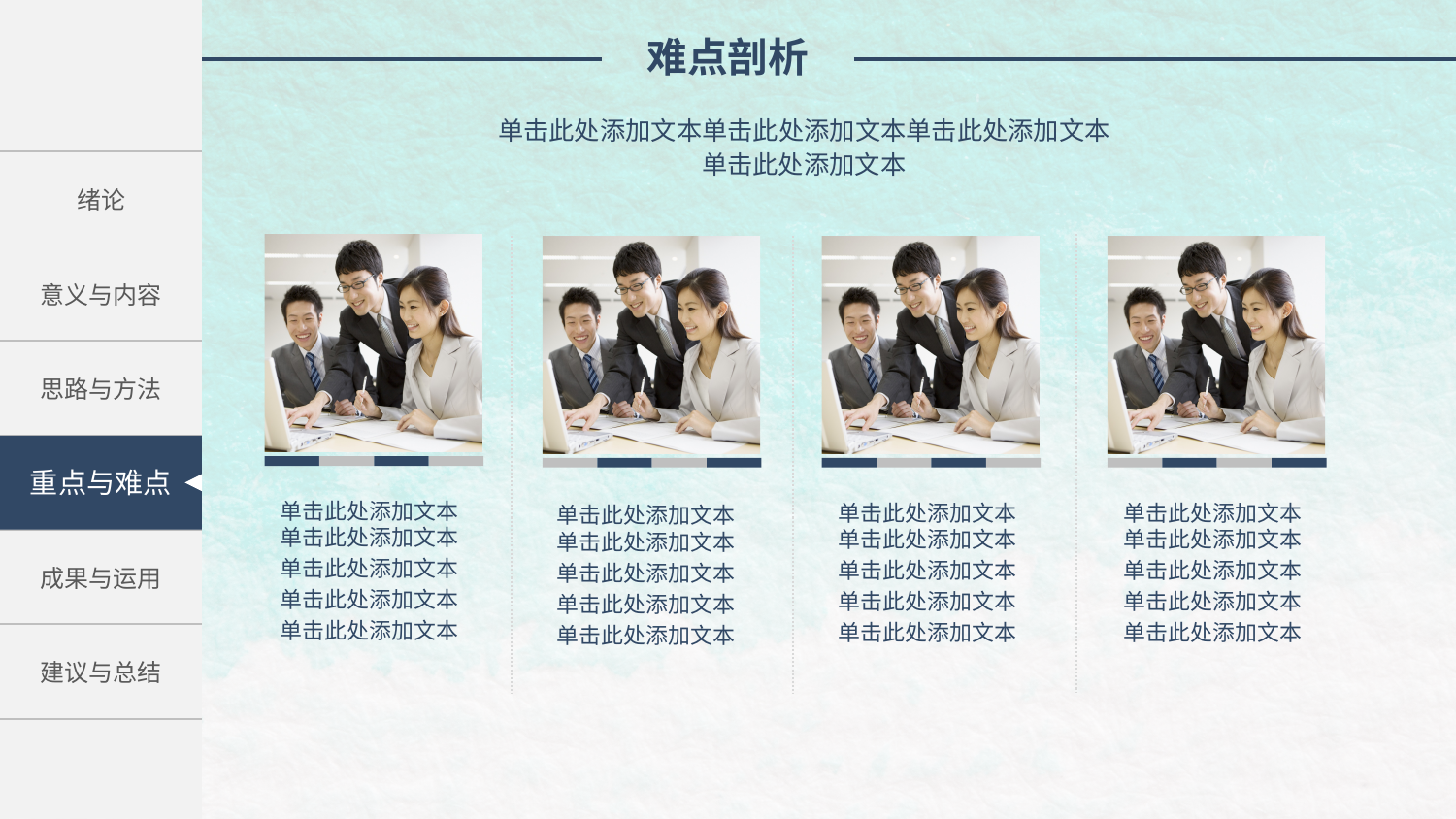

难点剖析
单击此处添加文本单击此处添加文本单击此处添加文本
单击此处添加文本
| 绪论 |
| --- |
| 意义与内容 |
| 思路与方法 |
| 成果与应用 |
| 成果与运用 |
| 建议与总结 |

单击此处添加文本单击此处添加文本
单击此处添加文本
单击此处添加文本
单击此处添加文本

单击此处添加文本单击此处添加文本
单击此处添加文本
单击此处添加文本
单击此处添加文本

单击此处添加文本单击此处添加文本
单击此处添加文本
单击此处添加文本
单击此处添加文本

单击此处添加文本单击此处添加文本
单击此处添加文本
单击此处添加文本
单击此处添加文本

重点与难点